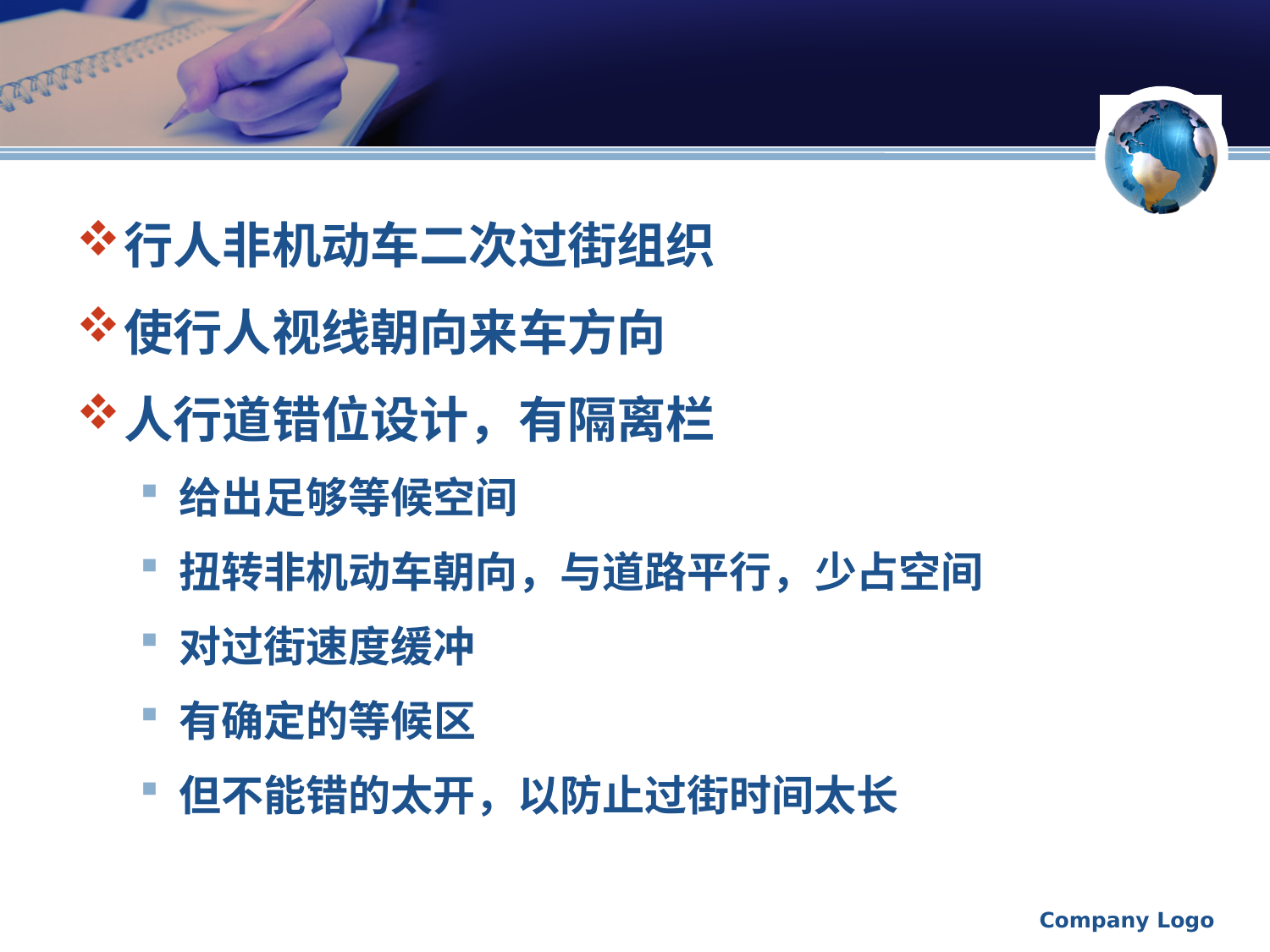

#
行人非机动车二次过街组织
使行人视线朝向来车方向
人行道错位设计，有隔离栏
给出足够等候空间
扭转非机动车朝向，与道路平行，少占空间
对过街速度缓冲
有确定的等候区
但不能错的太开，以防止过街时间太长

Company Logo